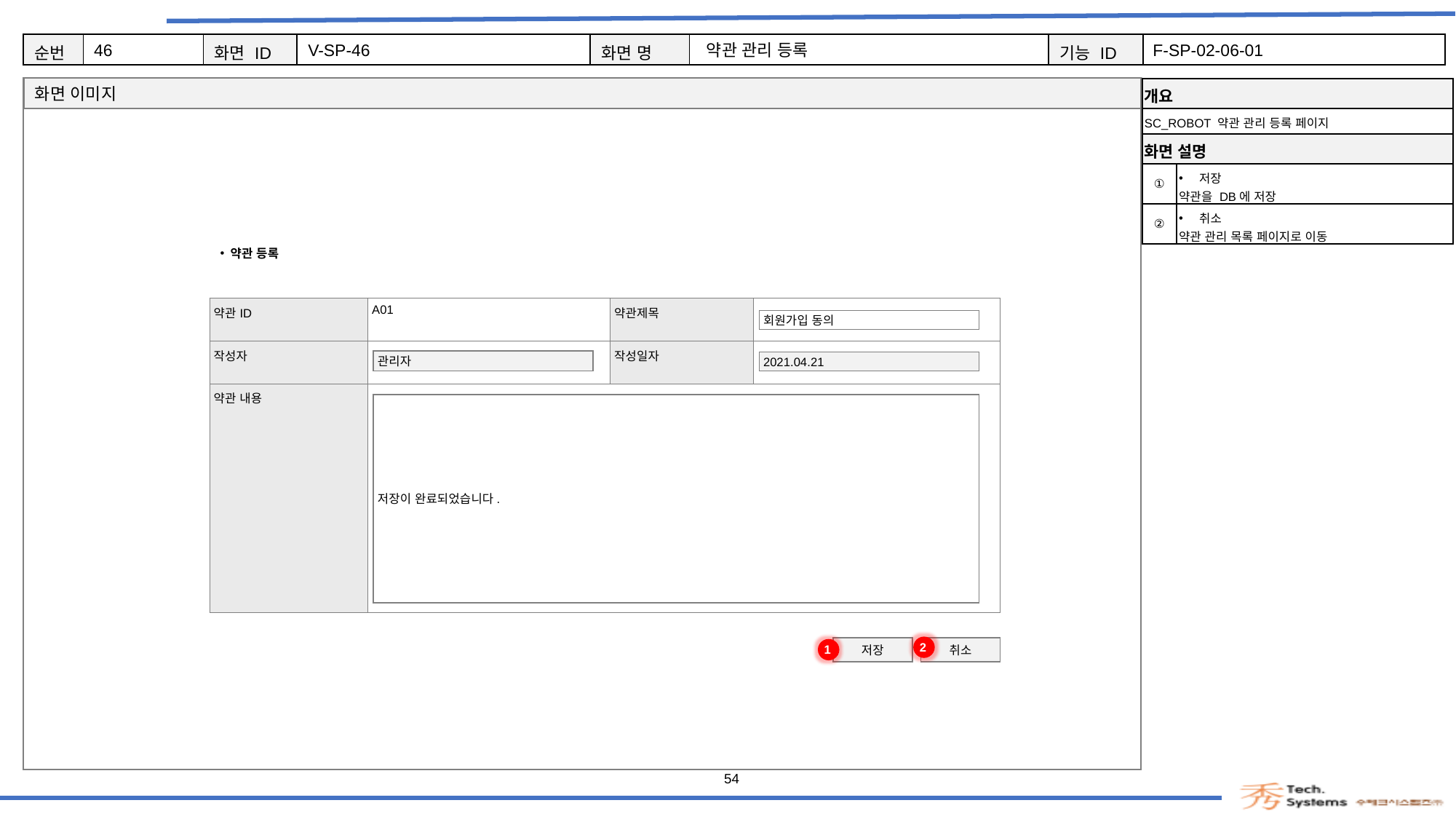

46
V-SP-46
약관 관리 등록
F-SP-02-06-01
| 개요 |  |
| --- | --- |
| SC\_ROBOT 약관 관리 등록 페이지 |  |
| 화면 설명 | Description |
| ① | 저장 약관을 DB에 저장 |
| ② | 취소 약관 관리 목록 페이지로 이동 |
약관 등록
| 약관ID | A01 | 약관제목 |  |
| --- | --- | --- | --- |
| 작성자 |  | 작성일자 |  |
| 약관 내용 |  |  |  |
회원가입 동의
관리자
2021.04.21
저장이 완료되었습니다.
2

1

저장
취소